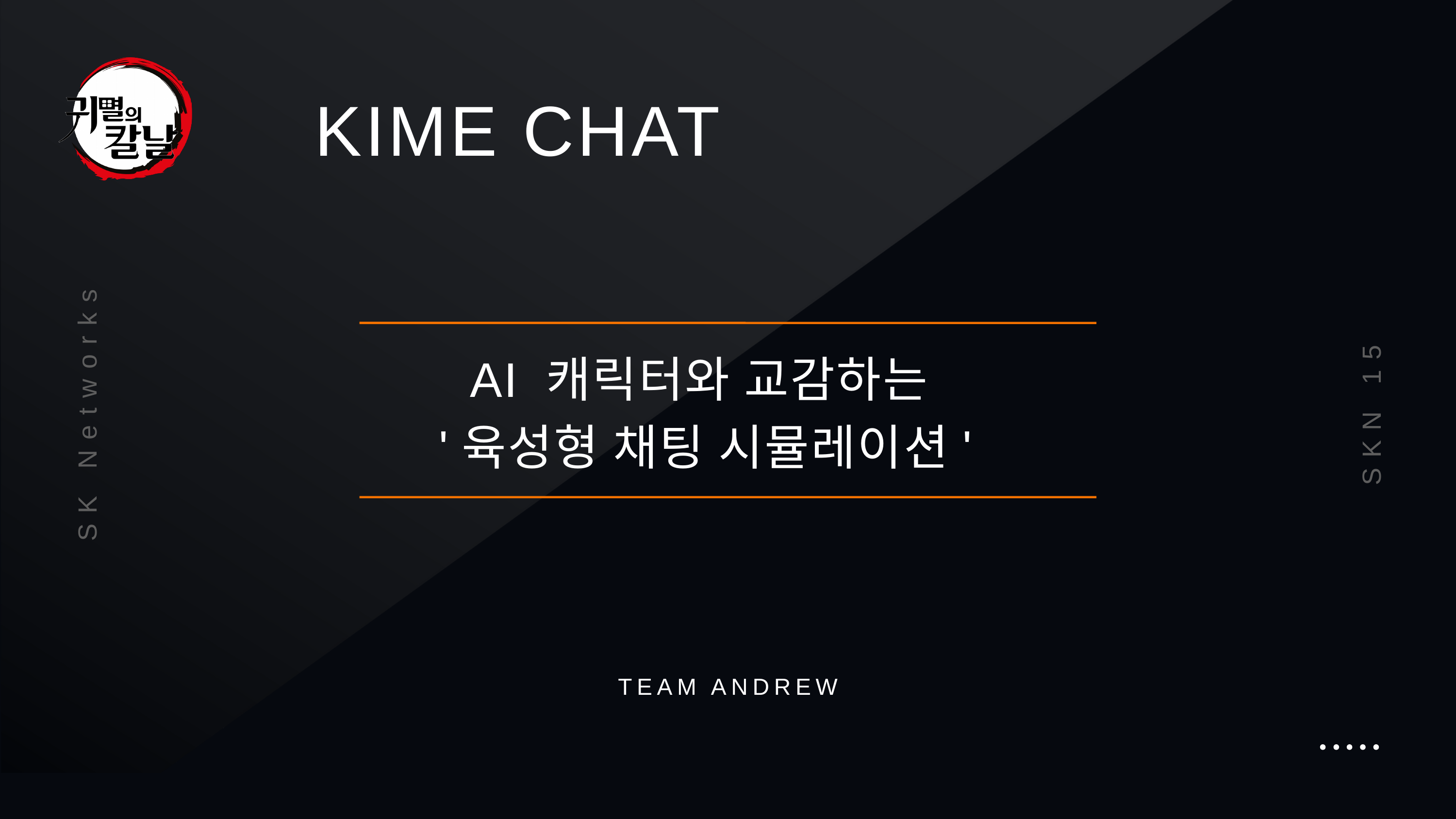

KIME CHAT

AI 캐릭터와 교감하는
'육성형 채팅 시뮬레이션'
SK Networks
SKN 15

TEAM ANDREW